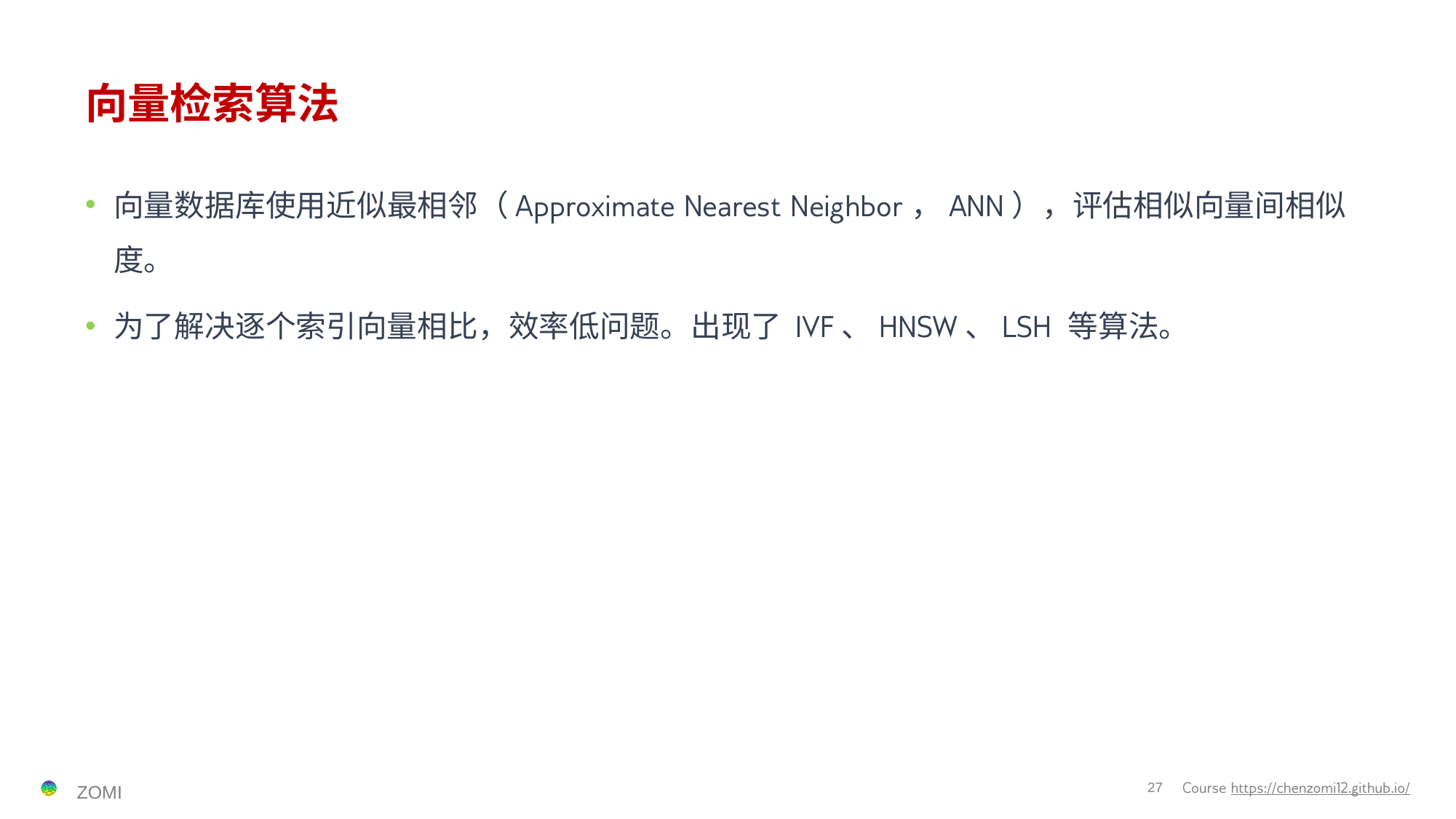

# 向量检索算法
向量数据库使用近似最相邻（Approximate Nearest Neighbor，ANN），评估相似向量间相似度。
为了解决逐个索引向量相比，效率低问题。出现了 IVF、HNSW、LSH 等算法。